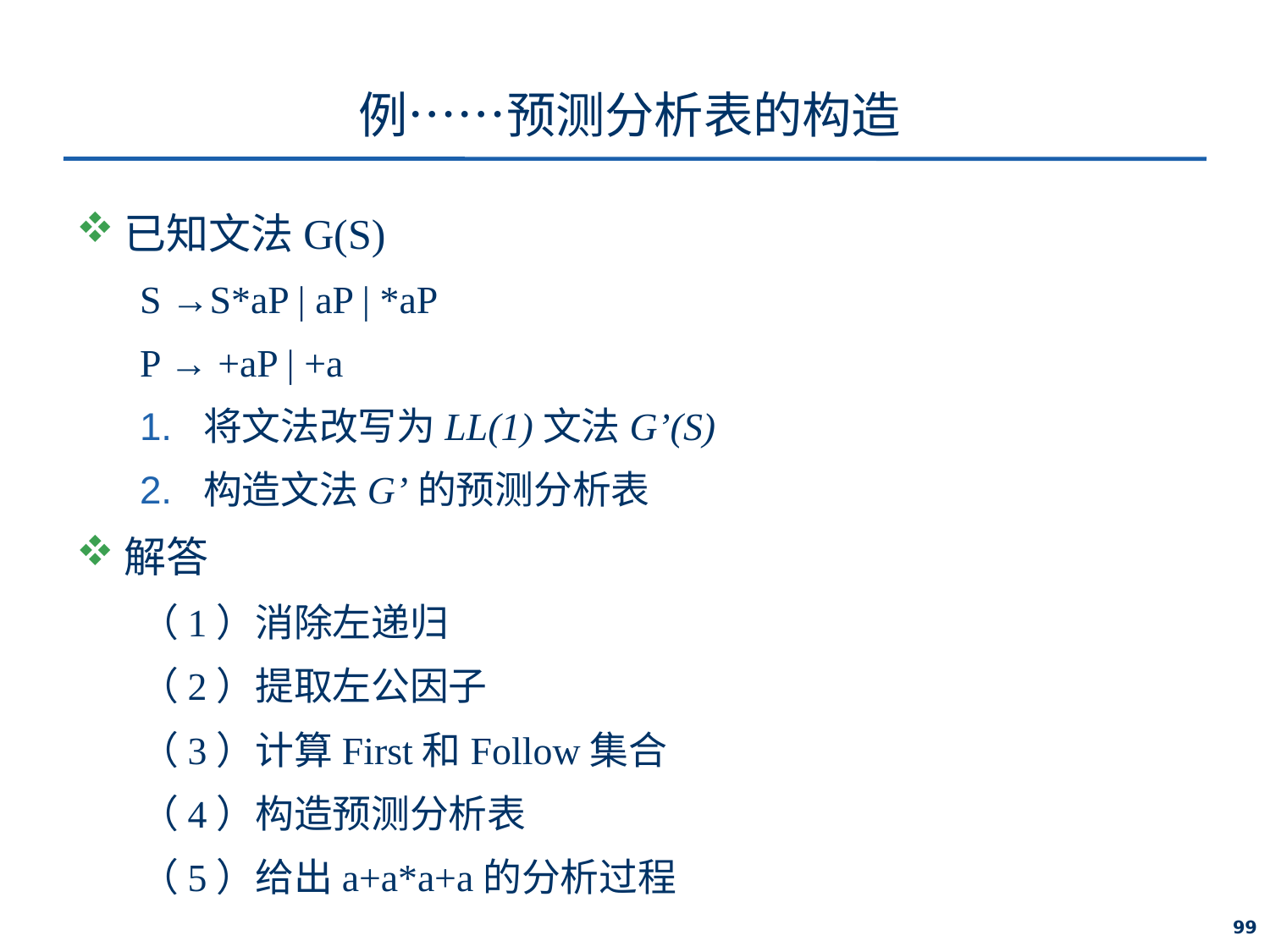

# 例……预测分析表的构造
已知文法G(S)
S →S*aP | aP | *aP
P → +aP | +a
将文法改写为LL(1)文法G’(S)
构造文法G’的预测分析表
解答
（1）消除左递归
（2）提取左公因子
（3）计算First和Follow集合
（4）构造预测分析表
（5）给出a+a*a+a的分析过程

99